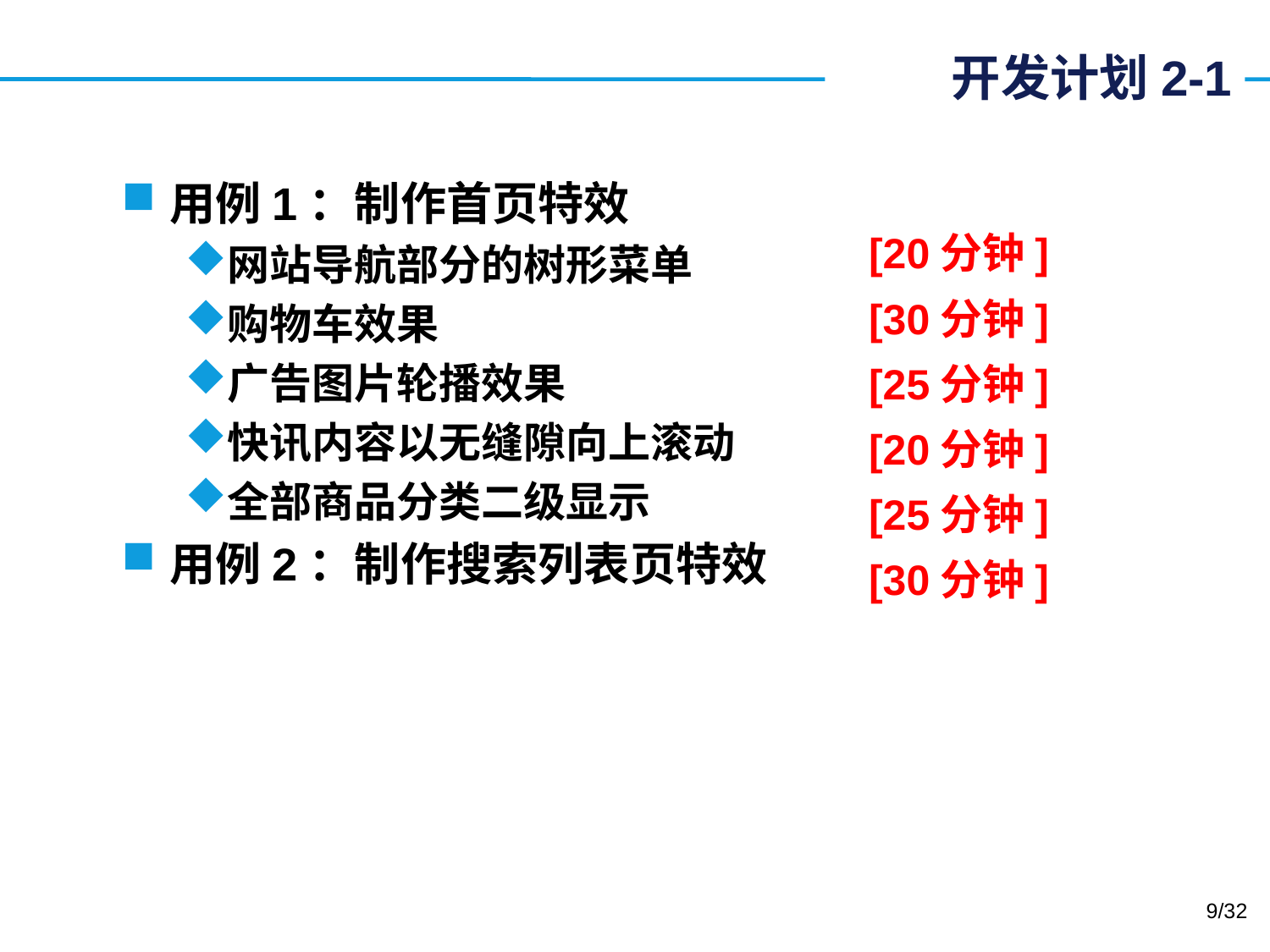

# 开发计划2-1
用例1：制作首页特效
网站导航部分的树形菜单
购物车效果
广告图片轮播效果
快讯内容以无缝隙向上滚动
全部商品分类二级显示
用例2：制作搜索列表页特效
[20分钟]
[30分钟]
[25分钟]
[20分钟]
[25分钟]
[30分钟]
9/32